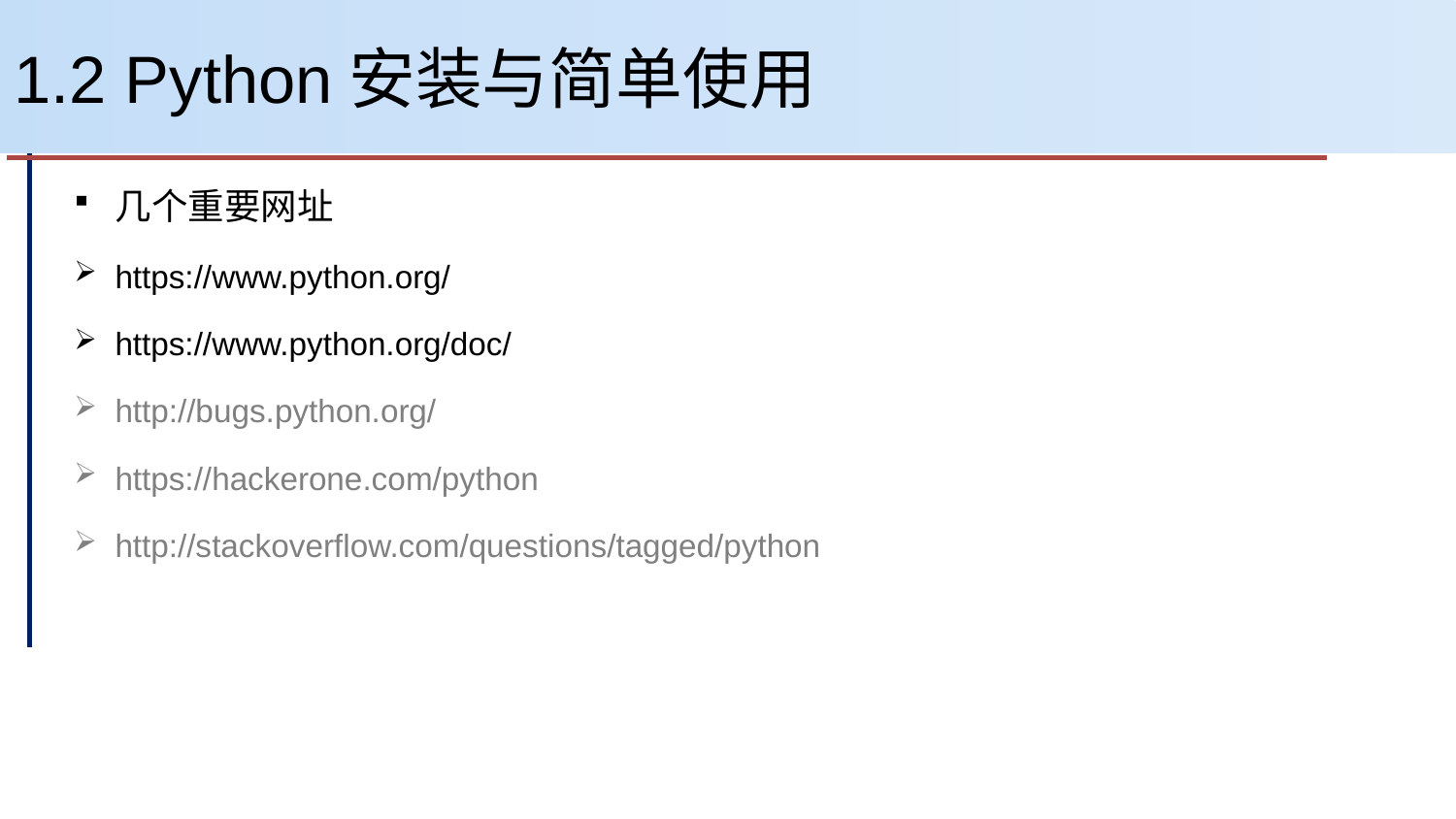

# 1.2 Python安装与简单使用
几个重要网址
https://www.python.org/
https://www.python.org/doc/
http://bugs.python.org/
https://hackerone.com/python
http://stackoverflow.com/questions/tagged/python